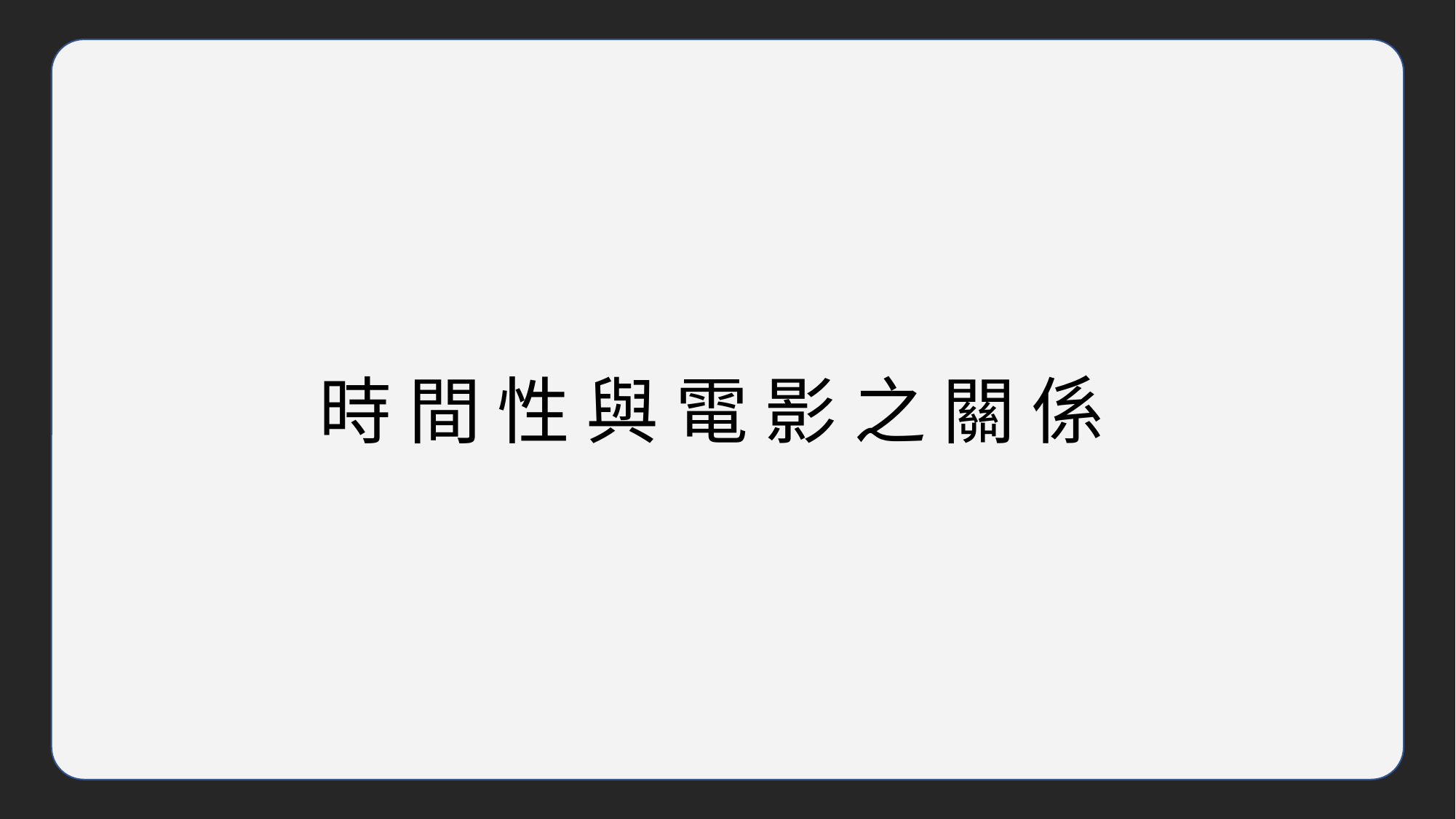

時 間 性 與 電 影 之 關 係